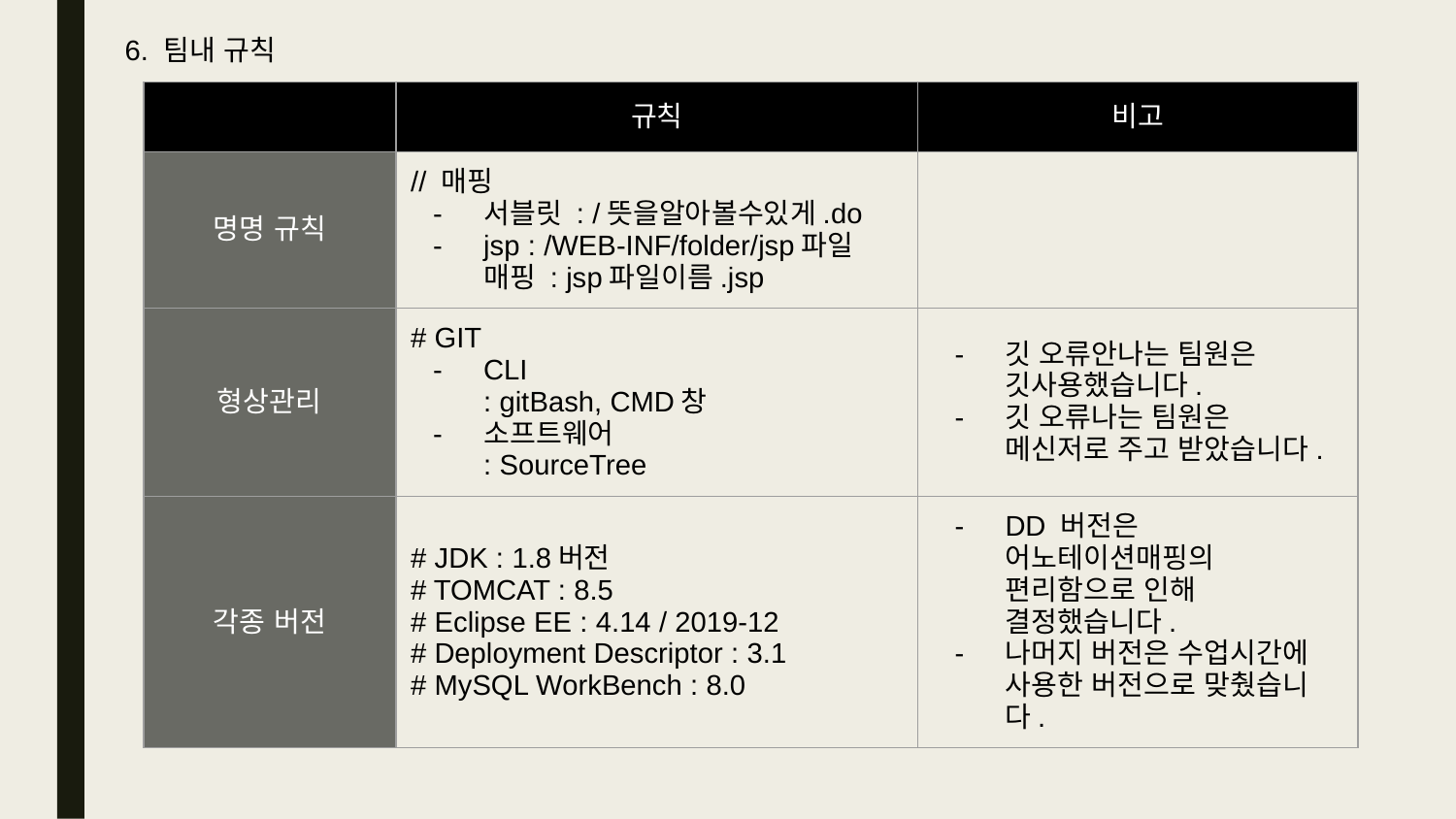

6. 팀내 규칙
|  | 규칙 | 비고 |
| --- | --- | --- |
| 명명 규칙 | // 매핑 서블릿 : /뜻을알아볼수있게.do jsp : /WEB-INF/folder/jsp파일 매핑 : jsp파일이름.jsp |  |
| 형상관리 | # GIT CLI : gitBash, CMD창 소프트웨어 : SourceTree | 깃 오류안나는 팀원은 깃사용했습니다. 깃 오류나는 팀원은 메신저로 주고 받았습니다. |
| 각종 버전 | # JDK : 1.8버전 # TOMCAT : 8.5 # Eclipse EE : 4.14 / 2019-12 # Deployment Descriptor : 3.1 # MySQL WorkBench : 8.0 | DD 버전은 어노테이션매핑의 편리함으로 인해 결정했습니다. 나머지 버전은 수업시간에 사용한 버전으로 맞췄습니다. |